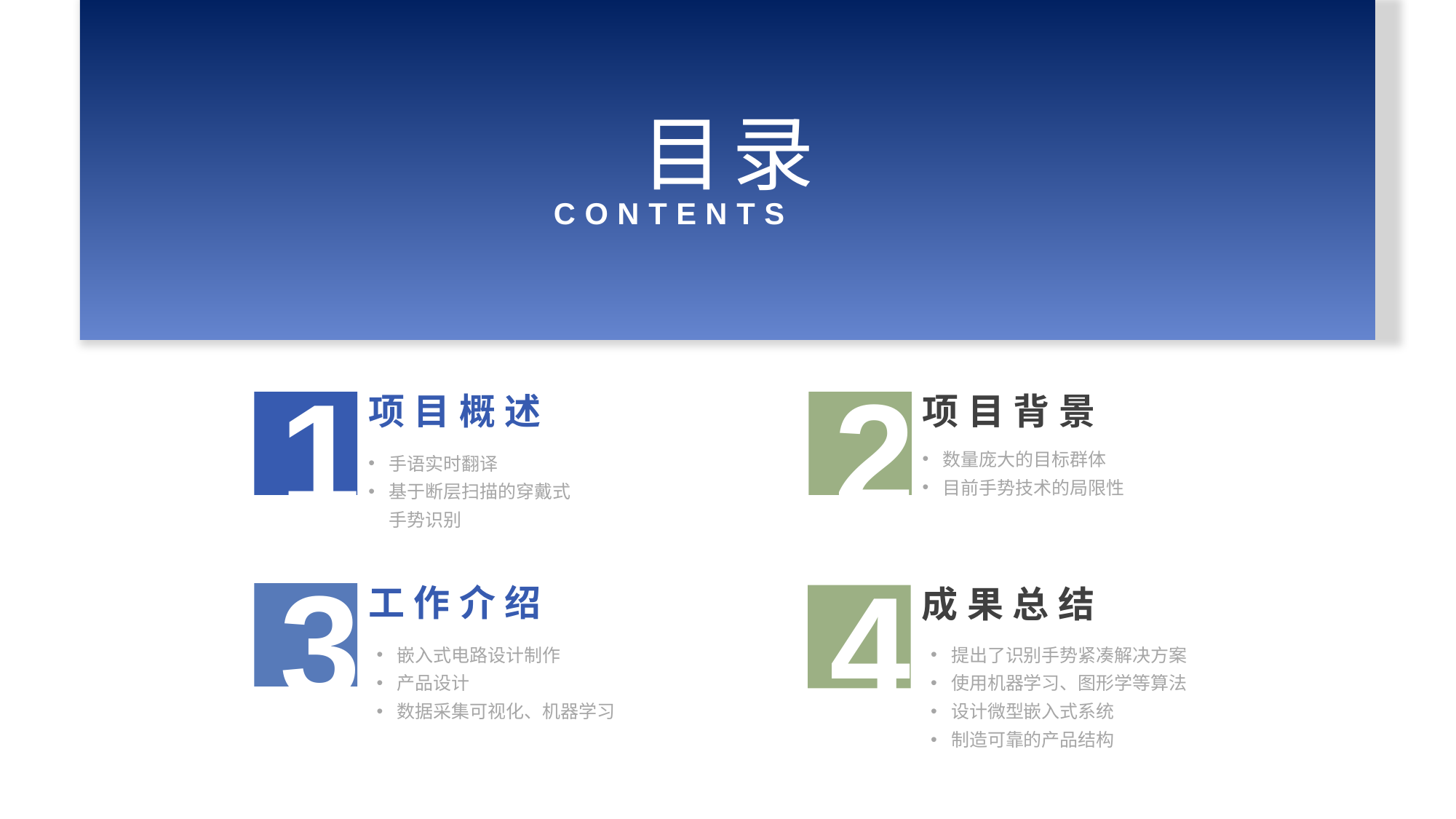

目录
CONTENTS
1

项目概述
手语实时翻译
基于断层扫描的穿戴式手势识别

2

项目背景
数量庞大的目标群体
目前手势技术的局限性

3

工作介绍
嵌入式电路设计制作
产品设计
数据采集可视化、机器学习

4

成果总结
提出了识别手势紧凑解决方案
使用机器学习、图形学等算法
设计微型嵌入式系统
制造可靠的产品结构